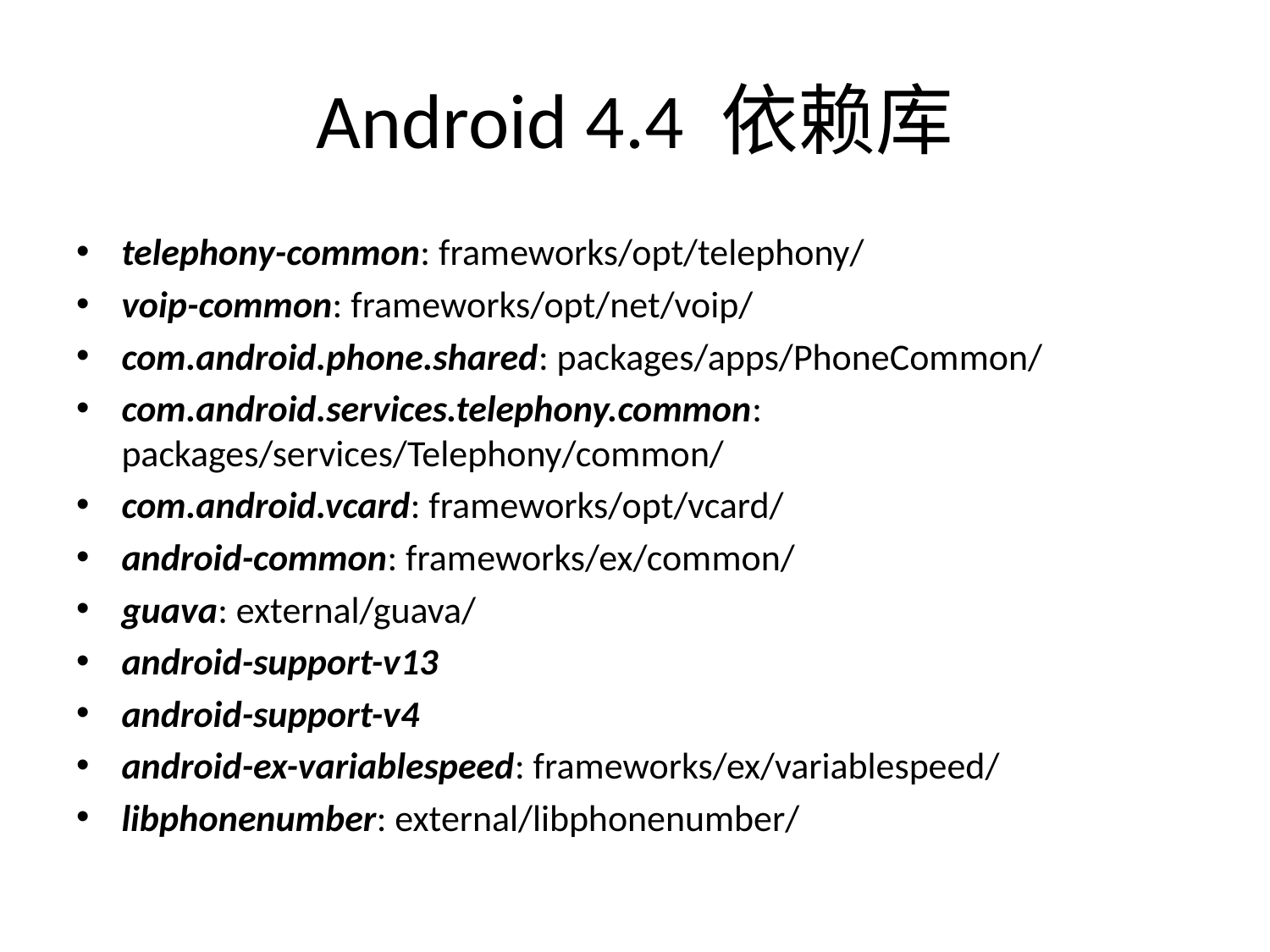

# Android 4.4 依赖库
telephony-common: frameworks/opt/telephony/
voip-common: frameworks/opt/net/voip/
com.android.phone.shared: packages/apps/PhoneCommon/
com.android.services.telephony.common: packages/services/Telephony/common/
com.android.vcard: frameworks/opt/vcard/
android-common: frameworks/ex/common/
guava: external/guava/
android-support-v13
android-support-v4
android-ex-variablespeed: frameworks/ex/variablespeed/
libphonenumber: external/libphonenumber/